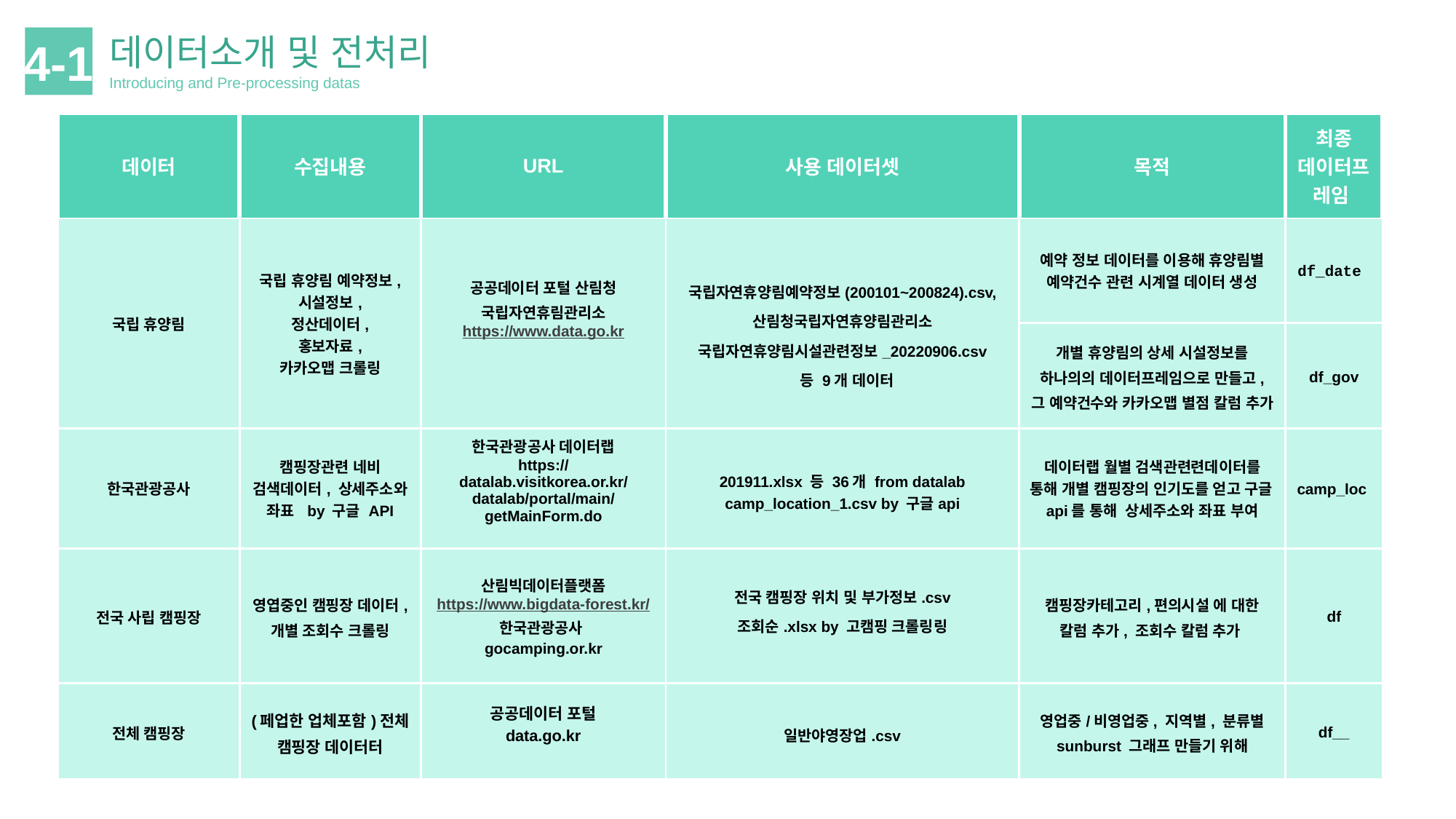

데이터소개 및 전처리
Introducing and Pre-processing datas

4-1
| 데이터 | 수집내용 | URL | 사용 데이터셋 | 목적 |  | 최종 데이터프레임 |
| --- | --- | --- | --- | --- | --- | --- |
| 국립 휴양림 | 국립 휴양림 예약정보, 시설정보, 정산데이터, 홍보자료, 카카오맵 크롤링 | 공공데이터 포털 산림청 국립자연휴림관리소 https://www.data.go.kr | 국립자연휴양림예약정보(200101~200824).csv, 산림청국립자연휴양림관리소 국립자연휴양림시설관련정보\_20220906.csv 등 9개 데이터 | 예약 정보 데이터를 이용해 휴양림별 예약건수 관련 시계열 데이터 생성 |  | df\_date |
|  |  |  |  | 개별 휴양림의 상세 시설정보를 하나의의 데이터프레임으로 만들고, 그 예약건수와 카카오맵 별점 칼럼 추가 |  | df\_gov |
| 한국관광공사 | 캠핑장관련 네비 검색데이터, 상세주소와 좌표 by 구글 API | 한국관광공사 데이터랩 https://datalab.visitkorea.or.kr/datalab/portal/main/getMainForm.do | 201911.xlsx 등 36개 from datalab camp\_location\_1.csv by 구글api | 데이터랩 월별 검색관련련데이터를 통해 개별 캠핑장의 인기도를 얻고 구글api를 통해 상세주소와 좌표 부여 |  | camp\_loc |
| 전국 사립 캠핑장 | 영엽중인 캠핑장 데이터, 개별 조회수 크롤링 | 산림빅데이터플랫폼 https://www.bigdata-forest.kr/ 한국관광공사 gocamping.or.kr | 전국 캠핑장 위치 및 부가정보.csv 조회순.xlsx by 고캠핑 크롤링링 | 캠핑장카테고리,편의시설 에 대한 칼럼 추가, 조회수 칼럼 추가 |  | df |
| 전체 캠핑장 | (페업한 업체포함)전체 캠핑장 데이터터 | 공공데이터 포털 data.go.kr | 일반야영장업.csv | 영업중/비영업중, 지역별, 분류별 sunburst 그래프 만들기 위해 |  | df\_\_ |